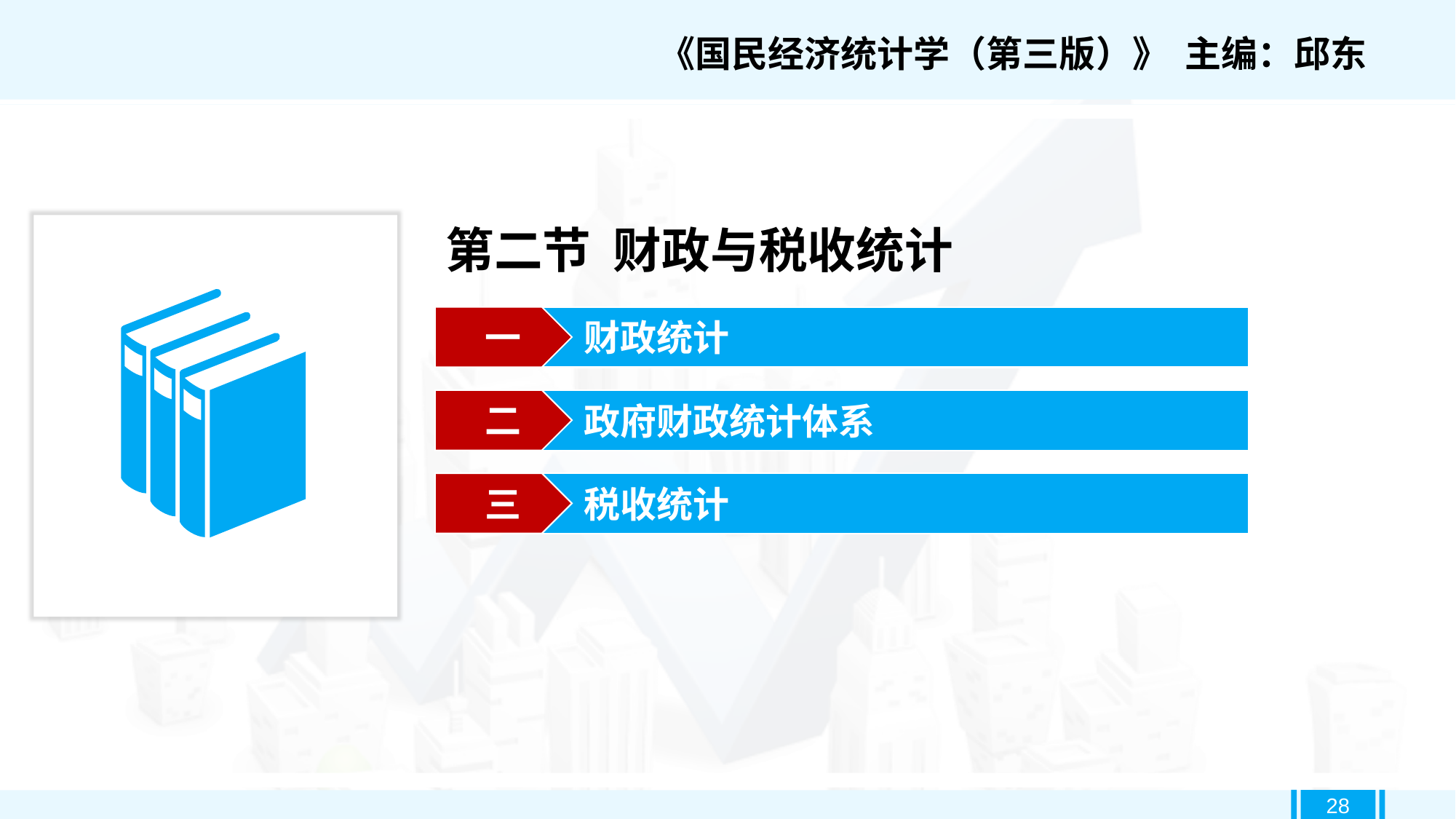

《国民经济统计学（第三版）》  主编：邱东
第二节  财政与税收统计

一

财政统计

二

政府财政统计体系

三

税收统计

28